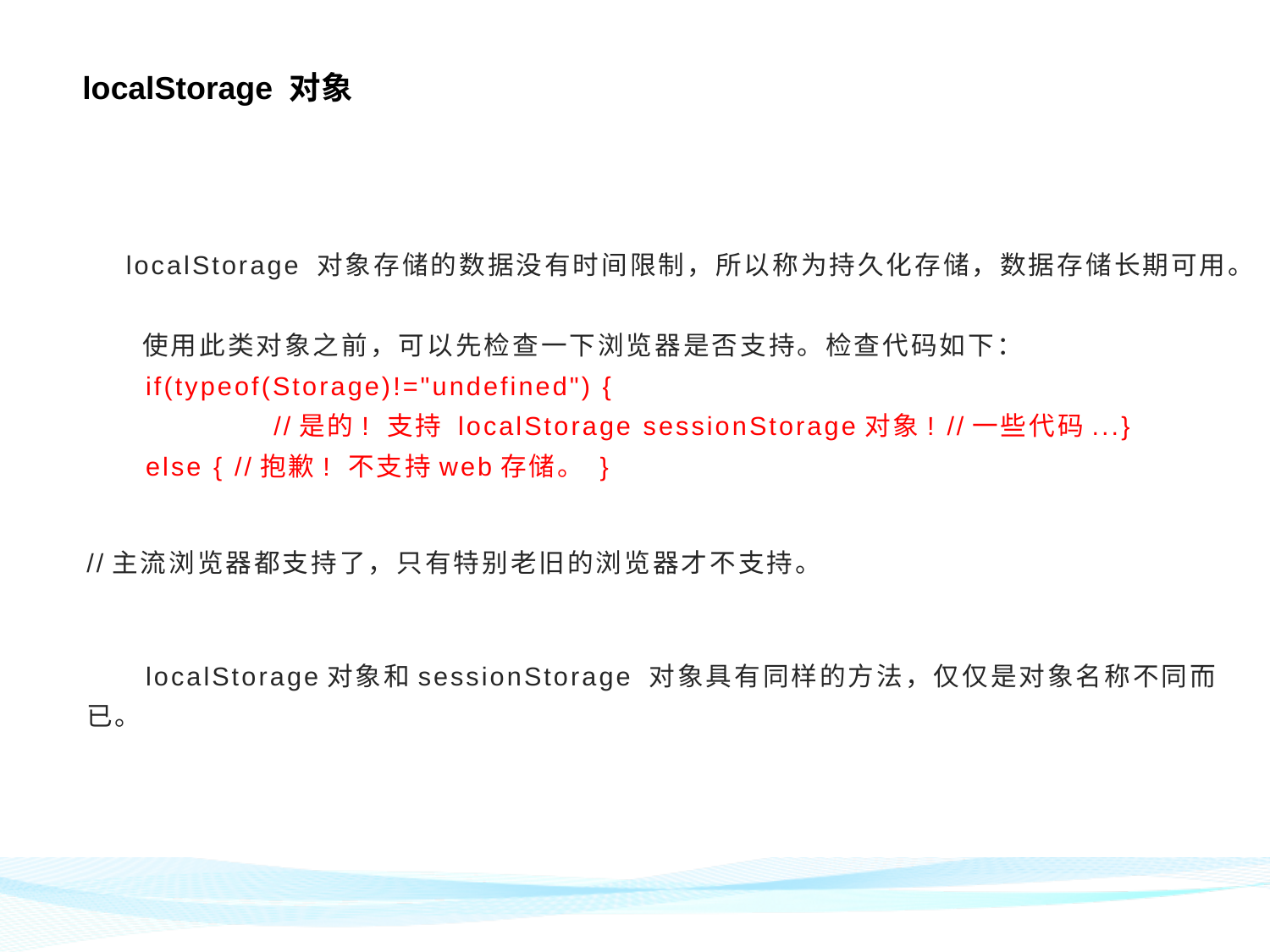

# localStorage 对象
    localStorage 对象存储的数据没有时间限制，所以称为持久化存储，数据存储长期可用。

      使用此类对象之前，可以先检查一下浏览器是否支持。检查代码如下：
      if(typeof(Storage)!="undefined") {
                   //是的! 支持 localStorage sessionStorage对象! //一些代码...}
      else { //抱歉! 不支持web存储。 }

//主流浏览器都支持了，只有特别老旧的浏览器才不支持。

      localStorage对象和sessionStorage 对象具有同样的方法，仅仅是对象名称不同而已。